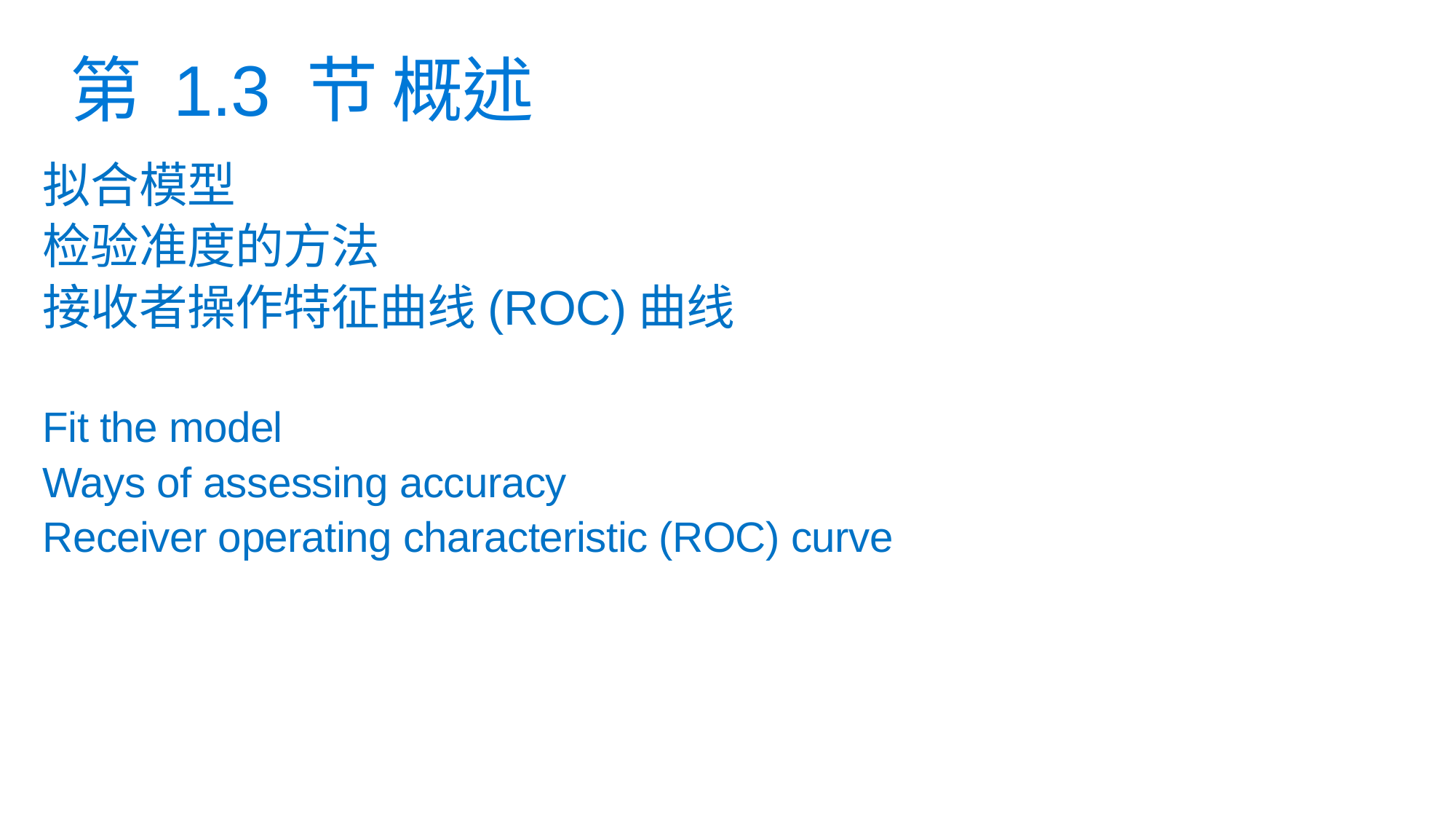

# 第 1.3 节 概述
拟合模型
检验准度的方法
接收者操作特征曲线(ROC)曲线

Fit the model
Ways of assessing accuracy
Receiver operating characteristic (ROC) curve